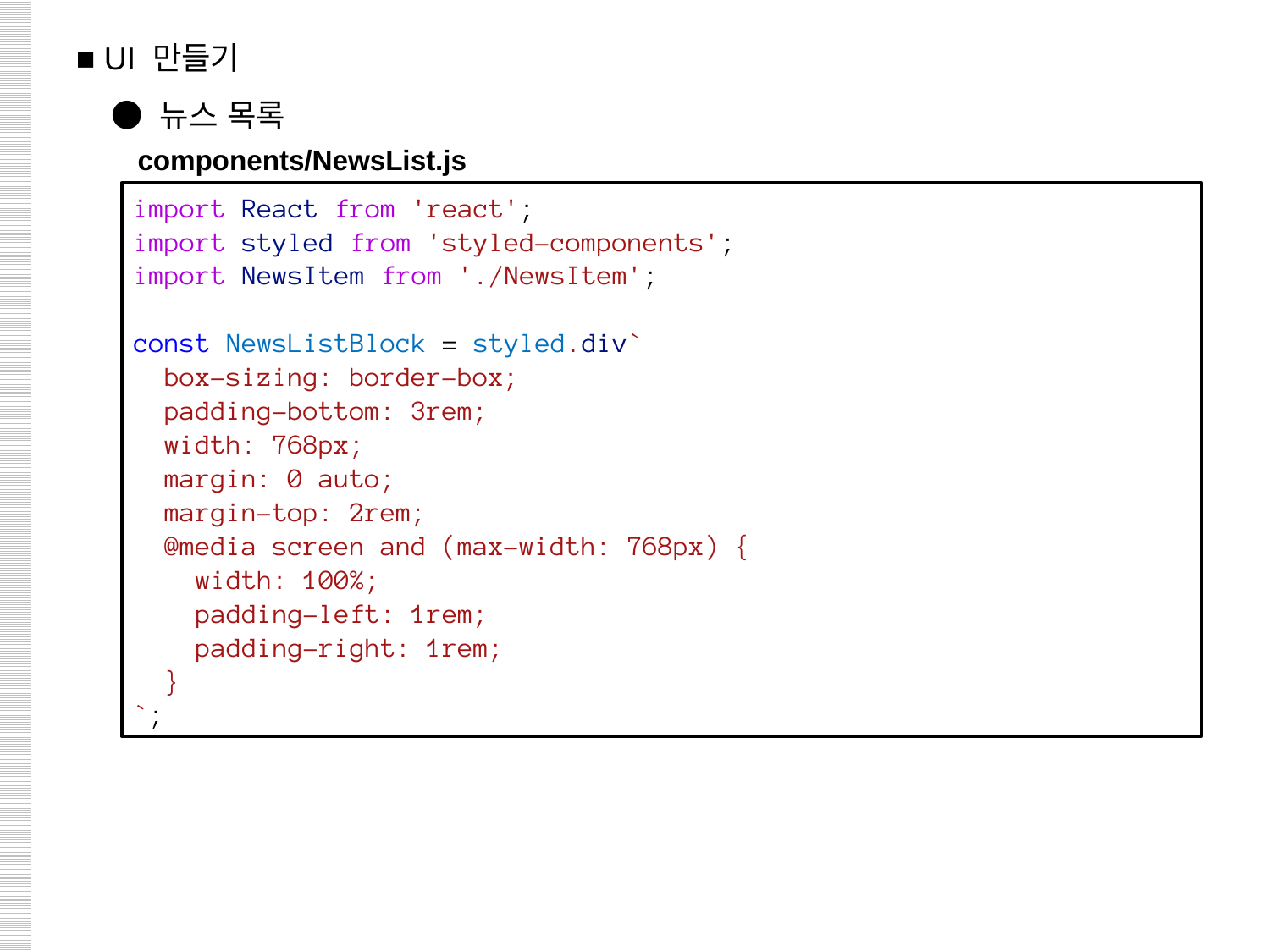

■ UI 만들기
    ● 뉴스 목록
components/NewsList.js
import React from 'react';
import styled from 'styled-components';
import NewsItem from './NewsItem';
const NewsListBlock = styled.div`
  box-sizing: border-box;
  padding-bottom: 3rem;
  width: 768px;
  margin: 0 auto;
  margin-top: 2rem;
  @media screen and (max-width: 768px) {
    width: 100%;
    padding-left: 1rem;
    padding-right: 1rem;
  }
`;